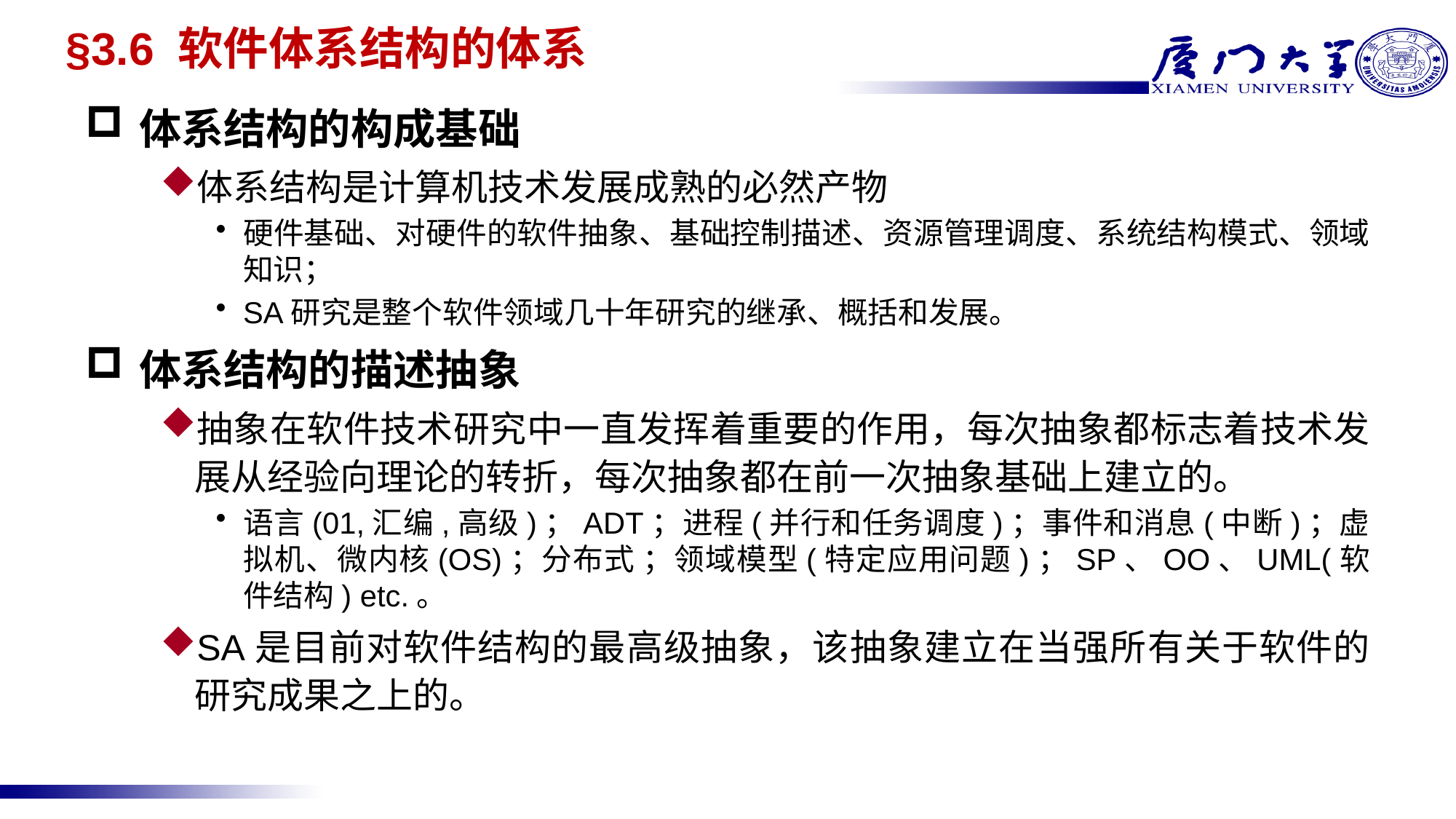

# §3.6 软件体系结构的体系
体系结构的构成基础
体系结构是计算机技术发展成熟的必然产物
硬件基础、对硬件的软件抽象、基础控制描述、资源管理调度、系统结构模式、领域知识；
SA研究是整个软件领域几十年研究的继承、概括和发展。
体系结构的描述抽象
抽象在软件技术研究中一直发挥着重要的作用，每次抽象都标志着技术发展从经验向理论的转折，每次抽象都在前一次抽象基础上建立的。
语言(01,汇编,高级)；ADT；进程(并行和任务调度)；事件和消息(中断)；虚拟机、微内核(OS)；分布式 ；领域模型(特定应用问题)；SP、OO、UML(软件结构) etc.。
SA是目前对软件结构的最高级抽象，该抽象建立在当强所有关于软件的研究成果之上的。